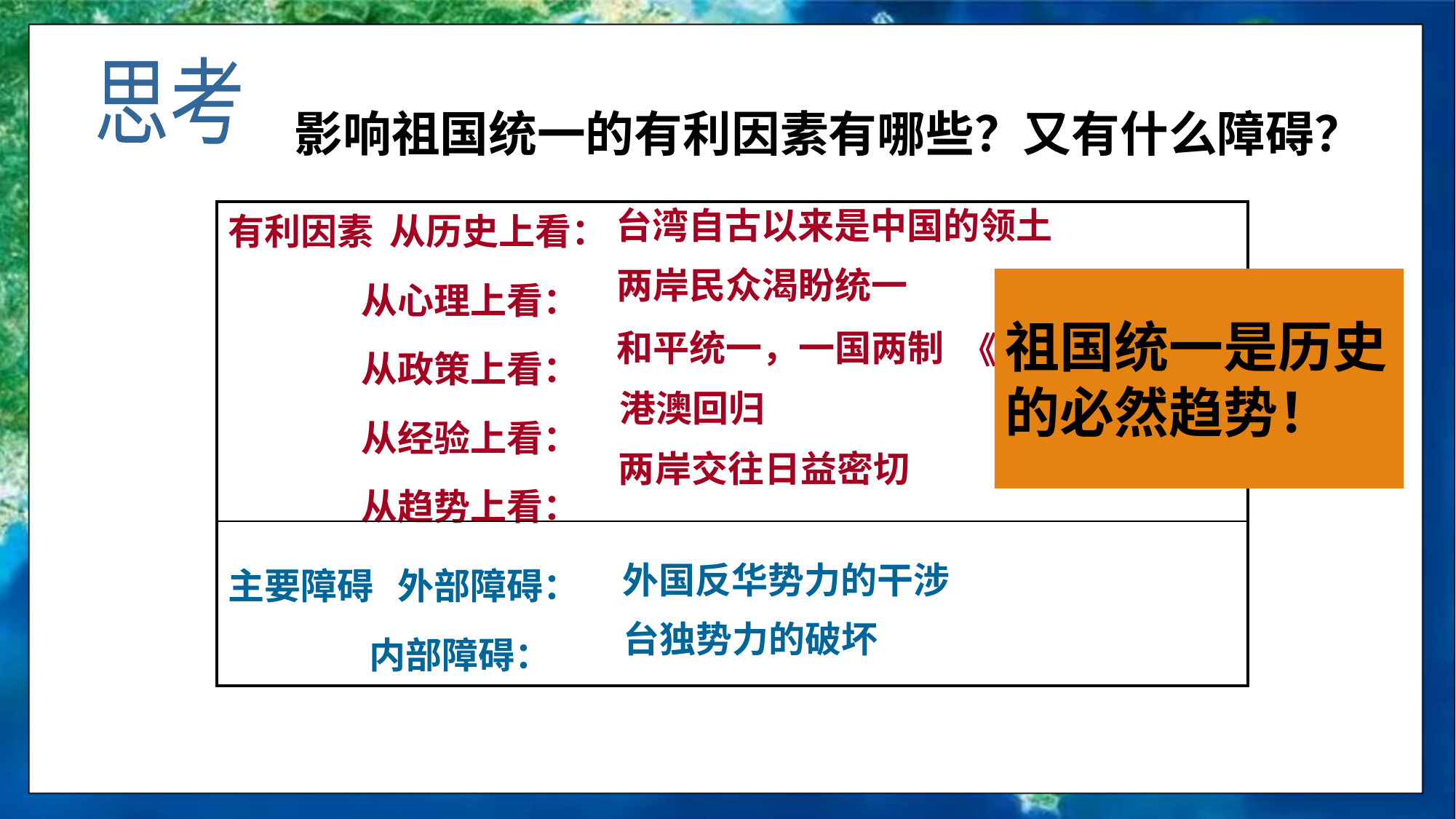

思考
影响祖国统一的有利因素有哪些？又有什么障碍？
台湾自古以来是中国的领土
| 有利因素 从历史上看： 从心理上看： 从政策上看： 从经验上看： 从趋势上看： |
| --- |
| 主要障碍 外部障碍： 内部障碍： |
两岸民众渴盼统一
祖国统一是历史的必然趋势！
和平统一，一国两制
《反分裂国家法》
港澳回归
两岸交往日益密切
外国反华势力的干涉
台独势力的破坏